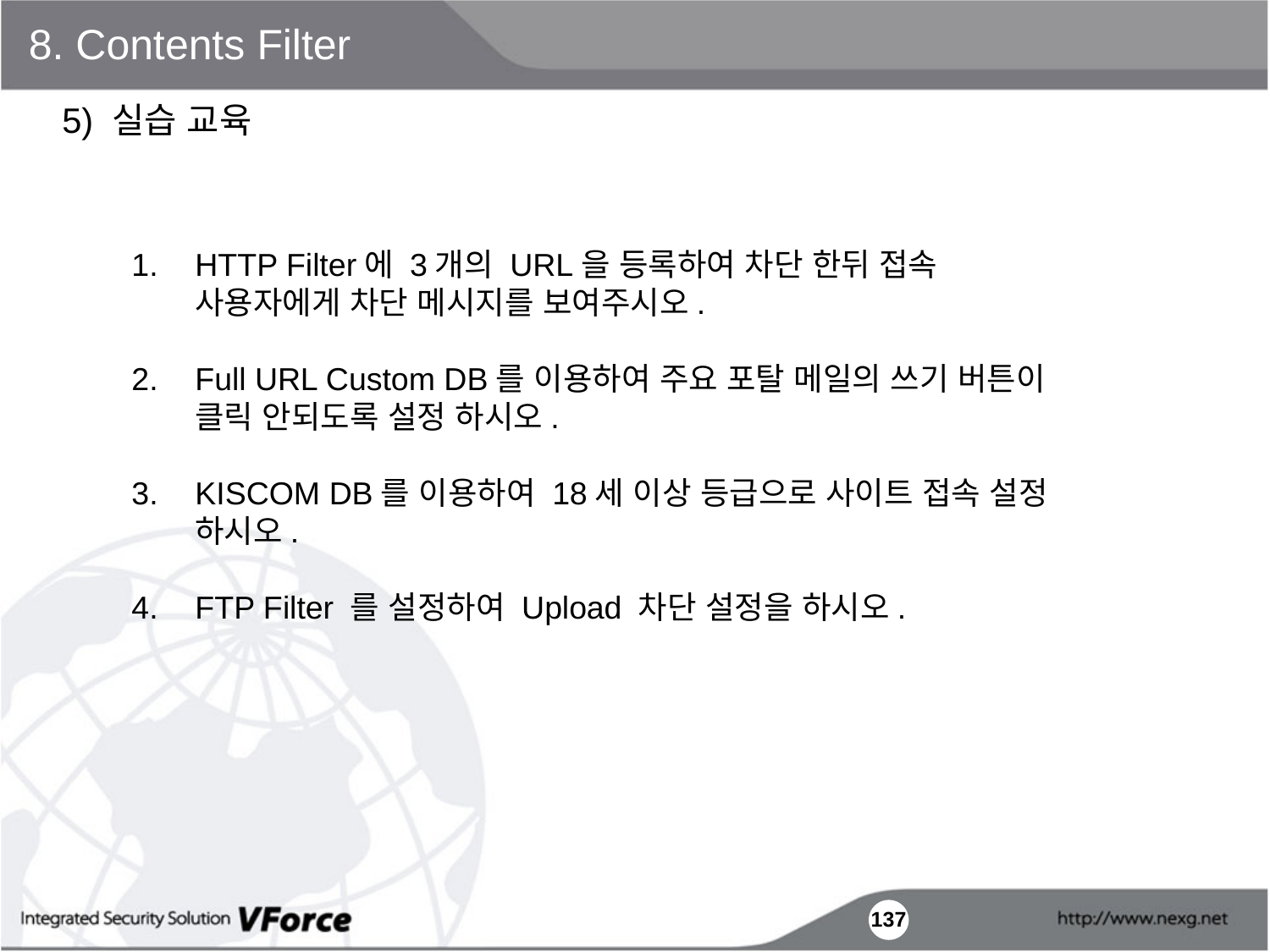

8. Contents Filter
5) 실습 교육
HTTP Filter에 3개의 URL을 등록하여 차단 한뒤 접속 사용자에게 차단 메시지를 보여주시오.

Full URL Custom DB를 이용하여 주요 포탈 메일의 쓰기 버튼이 클릭 안되도록 설정 하시오.

KISCOM DB를 이용하여 18세 이상 등급으로 사이트 접속 설정 하시오.

FTP Filter 를 설정하여 Upload 차단 설정을 하시오.